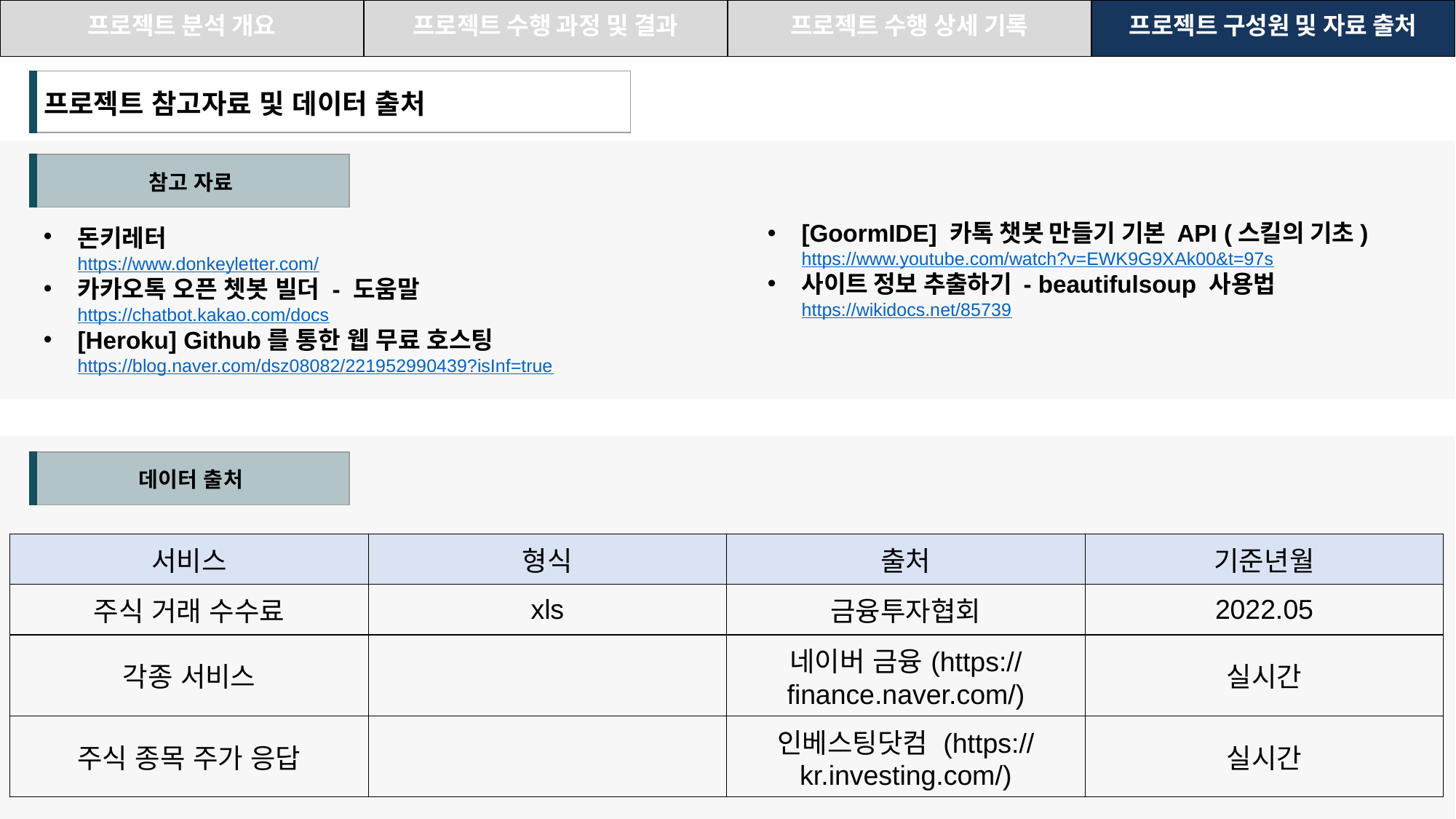

| 프로젝트 분석 개요 | 프로젝트 수행 과정 및 결과 | 프로젝트 수행 상세 기록 | 프로젝트 구성원 및 자료 출처 |
| --- | --- | --- | --- |
| 프로젝트 참고자료 및 데이터 출처 |
| --- |

| 참고 자료 |
| --- |
[GoormIDE] 카톡 챗봇 만들기 기본 API (스킬의 기초)
https://www.youtube.com/watch?v=EWK9G9XAk00&t=97s
사이트 정보 추출하기 - beautifulsoup 사용법
https://wikidocs.net/85739
돈키레터 
https://www.donkeyletter.com/
카카오톡 오픈 쳇봇 빌더 - 도움말
https://chatbot.kakao.com/docs
[Heroku] Github를 통한 웹 무료 호스팅
https://blog.naver.com/dsz08082/221952990439?isInf=true

| 데이터 출처 |
| --- |
| 서비스 | 형식 | 출처 | 기준년월 |
| --- | --- | --- | --- |
| 주식 거래 수수료 | xls | 금융투자협회 | 2022.05 |
| 각종 서비스 |  | 네이버 금융(https://finance.naver.com/) | 실시간 |
| 주식 종목 주가 응답 |  | 인베스팅닷컴 (https://kr.investing.com/) | 실시간 |